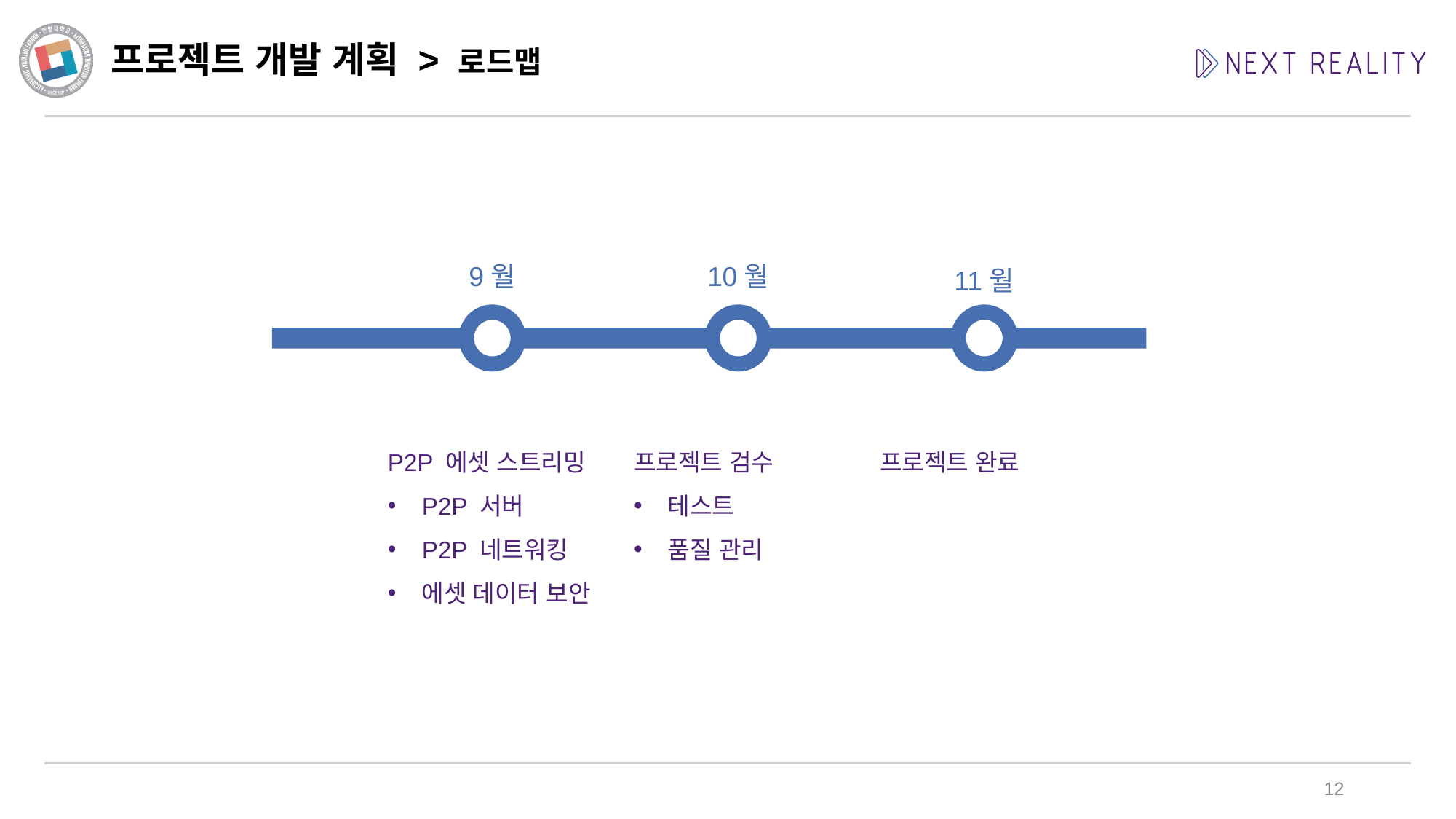

# 프로젝트 개발 계획 > 로드맵
9월

P2P 에셋 스트리밍
P2P 서버
P2P 네트워킹
에셋 데이터 보안
10월

프로젝트 검수
테스트
품질 관리
11월

프로젝트 완료

12